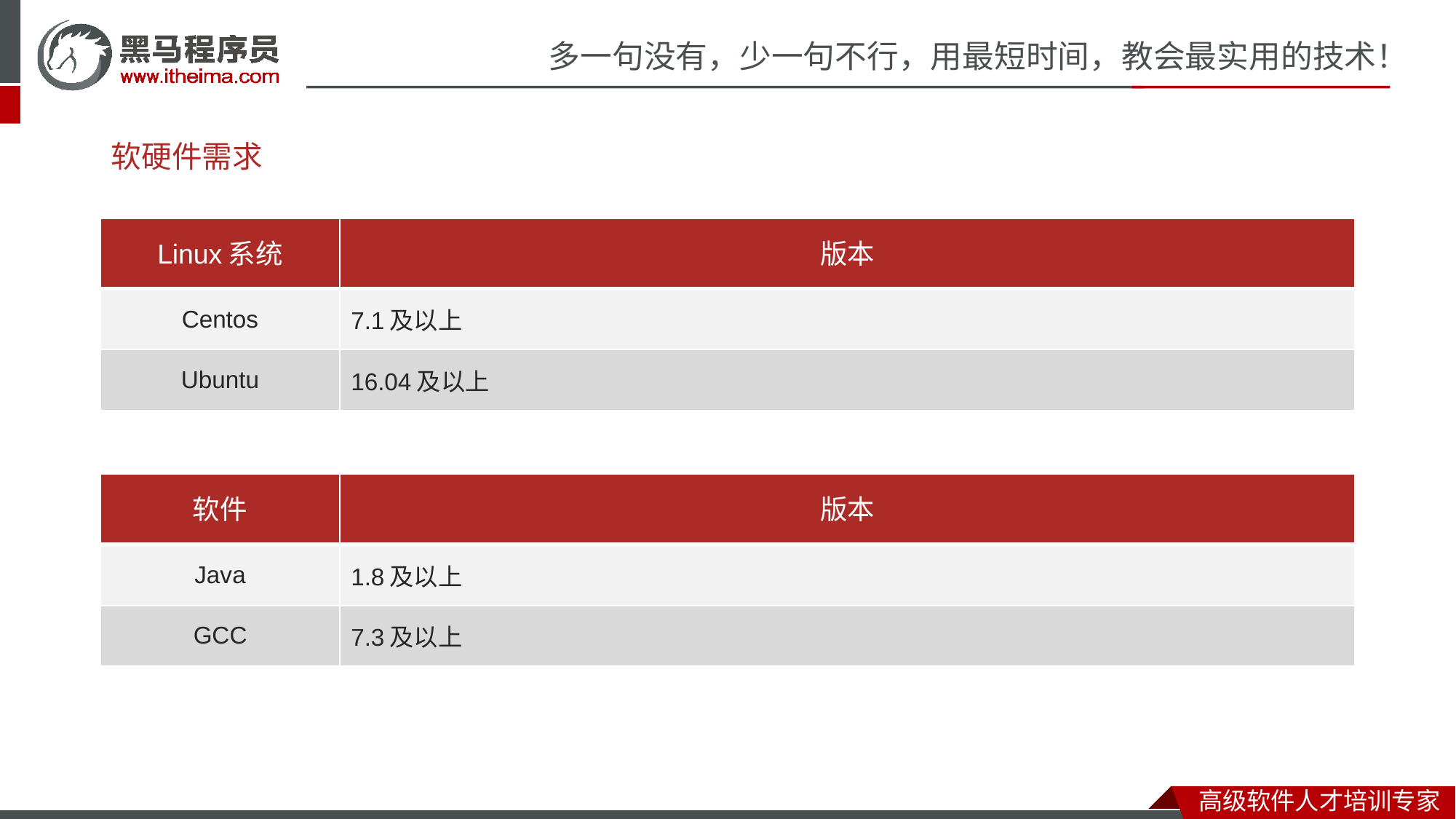

# 软硬件需求
| Linux系统 | 版本 |
| --- | --- |
| Centos | 7.1及以上 |
| Ubuntu | 16.04及以上 |
| 软件 | 版本 |
| --- | --- |
| Java | 1.8及以上 |
| GCC | 7.3及以上 |